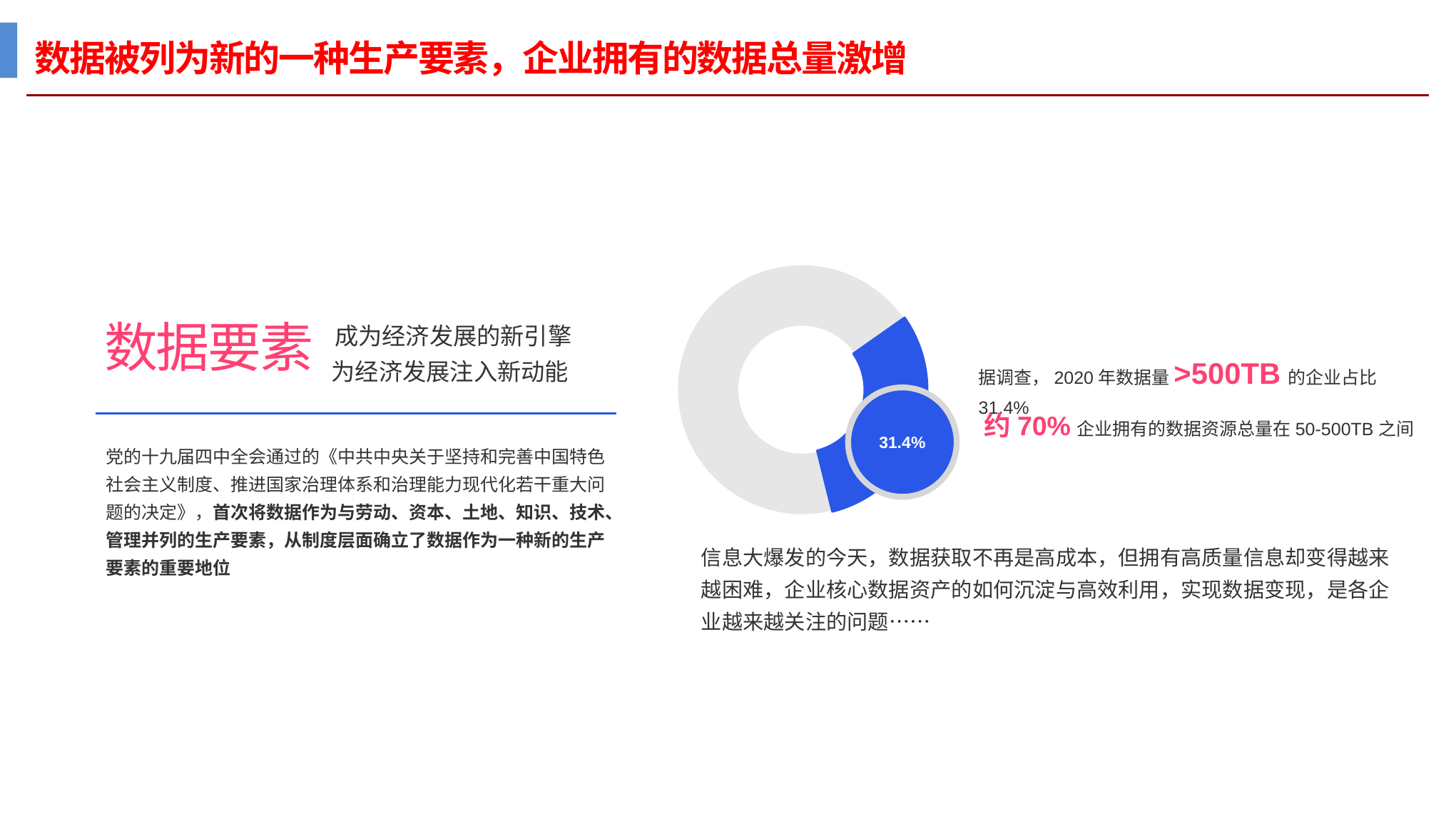

# 数据被列为新的一种生产要素，企业拥有的数据总量激增

### Chart

| Category | 销售额 |
|---|---|
| ＞500TB | 0.314 |
| 第二季度 | 0.0 |
| 第三季度 | 0.14 |
成为经济发展的新引擎
数据要素
据调查，2020年数据量>500TB的企业占比31.4%
为经济发展注入新动能
31.4%
约70%企业拥有的数据资源总量在50-500TB之间
党的十九届四中全会通过的《中共中央关于坚持和完善中国特色社会主义制度、推进国家治理体系和治理能力现代化若干重大问题的决定》，首次将数据作为与劳动、资本、土地、知识、技术、管理并列的生产要素，从制度层面确立了数据作为一种新的生产要素的重要地位

信息大爆发的今天，数据获取不再是高成本，但拥有高质量信息却变得越来越困难，企业核心数据资产的如何沉淀与高效利用，实现数据变现，是各企业越来越关注的问题……